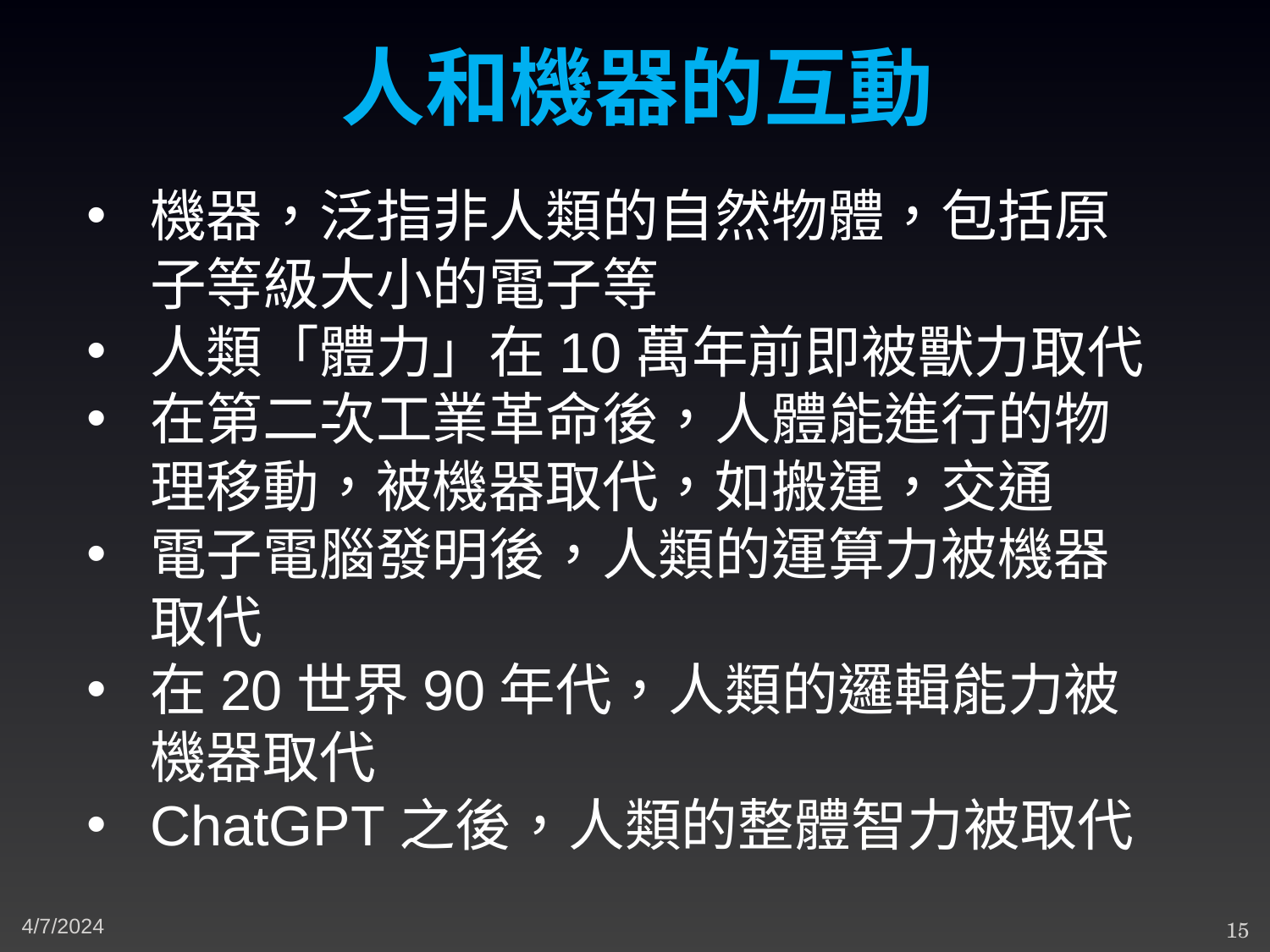

人和機器的互動
機器，泛指非人類的自然物體，包括原子等級大小的電子等
人類「體力」在10萬年前即被獸力取代
在第二次工業革命後，人體能進行的物理移動，被機器取代，如搬運，交通
電子電腦發明後，人類的運算力被機器取代
在20世界90年代，人類的邏輯能力被機器取代
ChatGPT之後，人類的整體智力被取代
4/7/2024
15